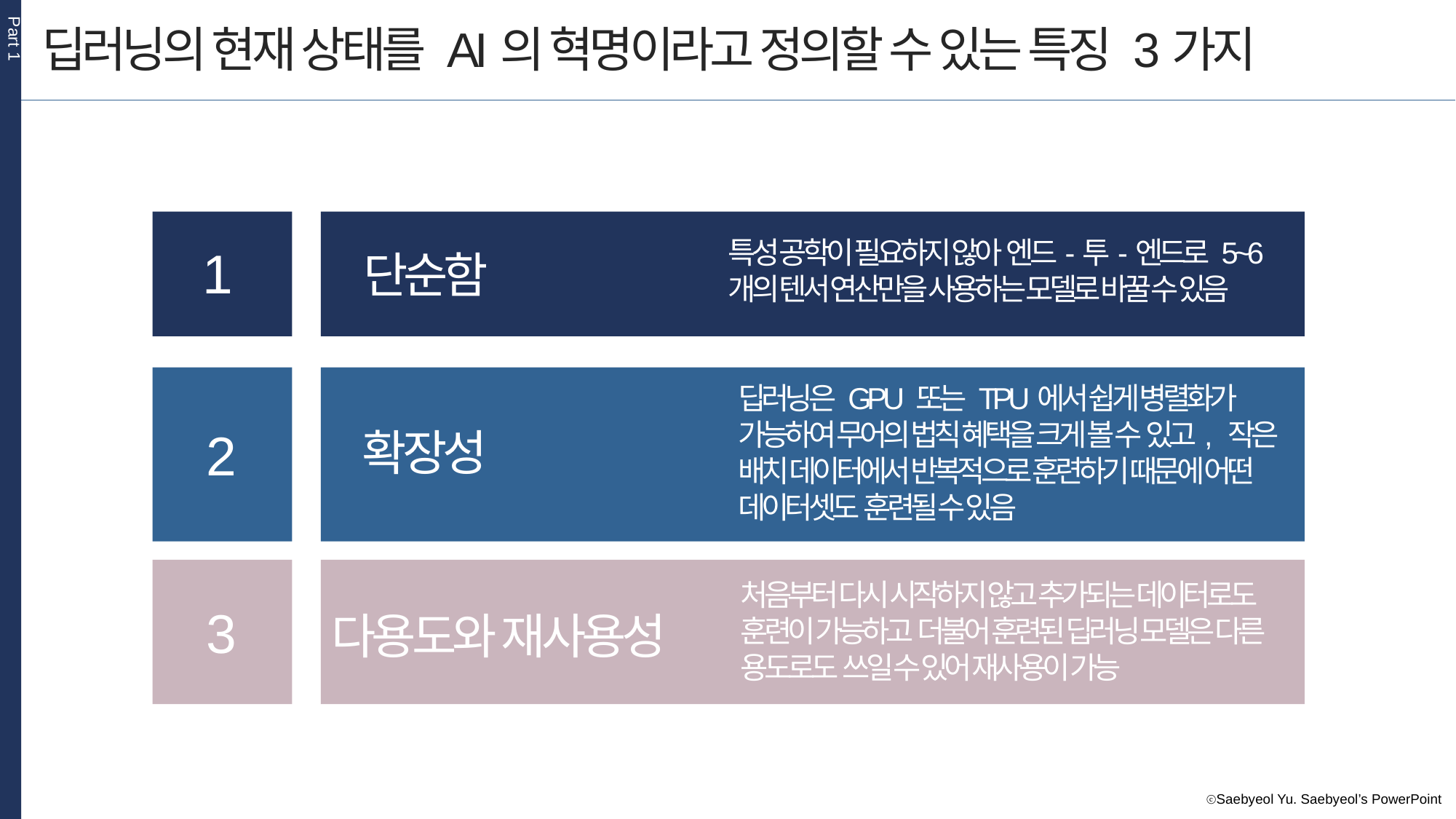

Part 1
딥러닝의 현재 상태를 AI의 혁명이라고 정의할 수 있는 특징 3가지

특성 공학이 필요하지 않아  엔드-투-엔드로 5~6개의 텐서 연산만을 사용하는 모델로 바꿀 수 있음
1
단순함

딥러닝은 GPU 또는 TPU에서 쉽게 병렬화가 가능하여 무어의 법칙 혜택을 크게 볼 수  있고,  작은 배치 데이터에서 반복적으로 훈련하기 때문에 어떤 데이터셋도  훈련될 수 있음
2
확장성

처음부터 다시 시작하지 않고 추가되는 데이터로도 훈련이 가능하고  더불어 훈련된 딥러닝 모델은 다른 용도로도  쓰일 수 있어 재사용이 가능
3
다용도와 재사용성